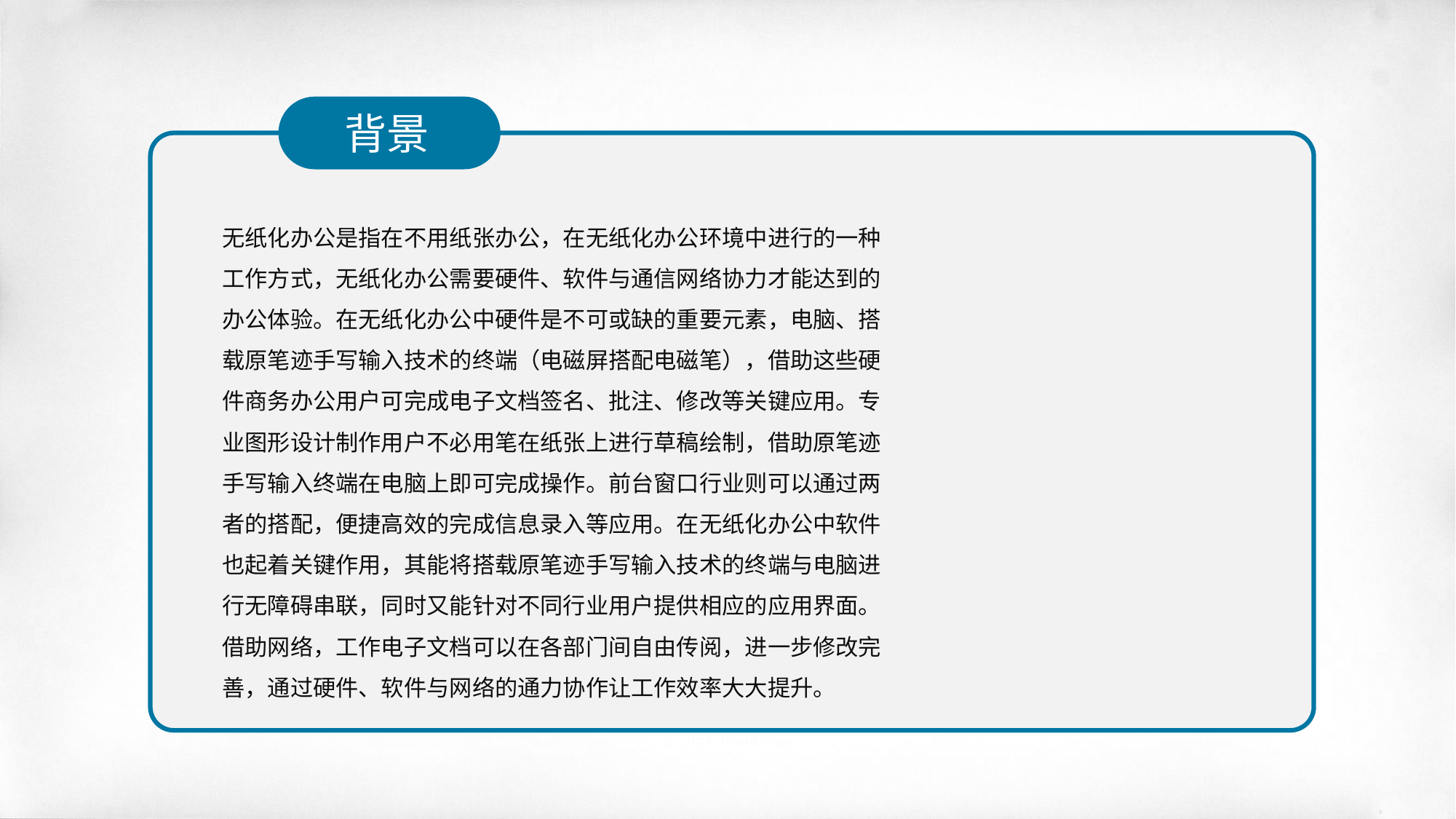

背景

无纸化办公是指在不用纸张办公，在无纸化办公环境中进行的一种工作方式，无纸化办公需要硬件、软件与通信网络协力才能达到的办公体验。在无纸化办公中硬件是不可或缺的重要元素，电脑、搭载原笔迹手写输入技术的终端（电磁屏搭配电磁笔），借助这些硬件商务办公用户可完成电子文档签名、批注、修改等关键应用。专业图形设计制作用户不必用笔在纸张上进行草稿绘制，借助原笔迹手写输入终端在电脑上即可完成操作。前台窗口行业则可以通过两者的搭配，便捷高效的完成信息录入等应用。在无纸化办公中软件也起着关键作用，其能将搭载原笔迹手写输入技术的终端与电脑进行无障碍串联，同时又能针对不同行业用户提供相应的应用界面。借助网络，工作电子文档可以在各部门间自由传阅，进一步修改完善，通过硬件、软件与网络的通力协作让工作效率大大提升。